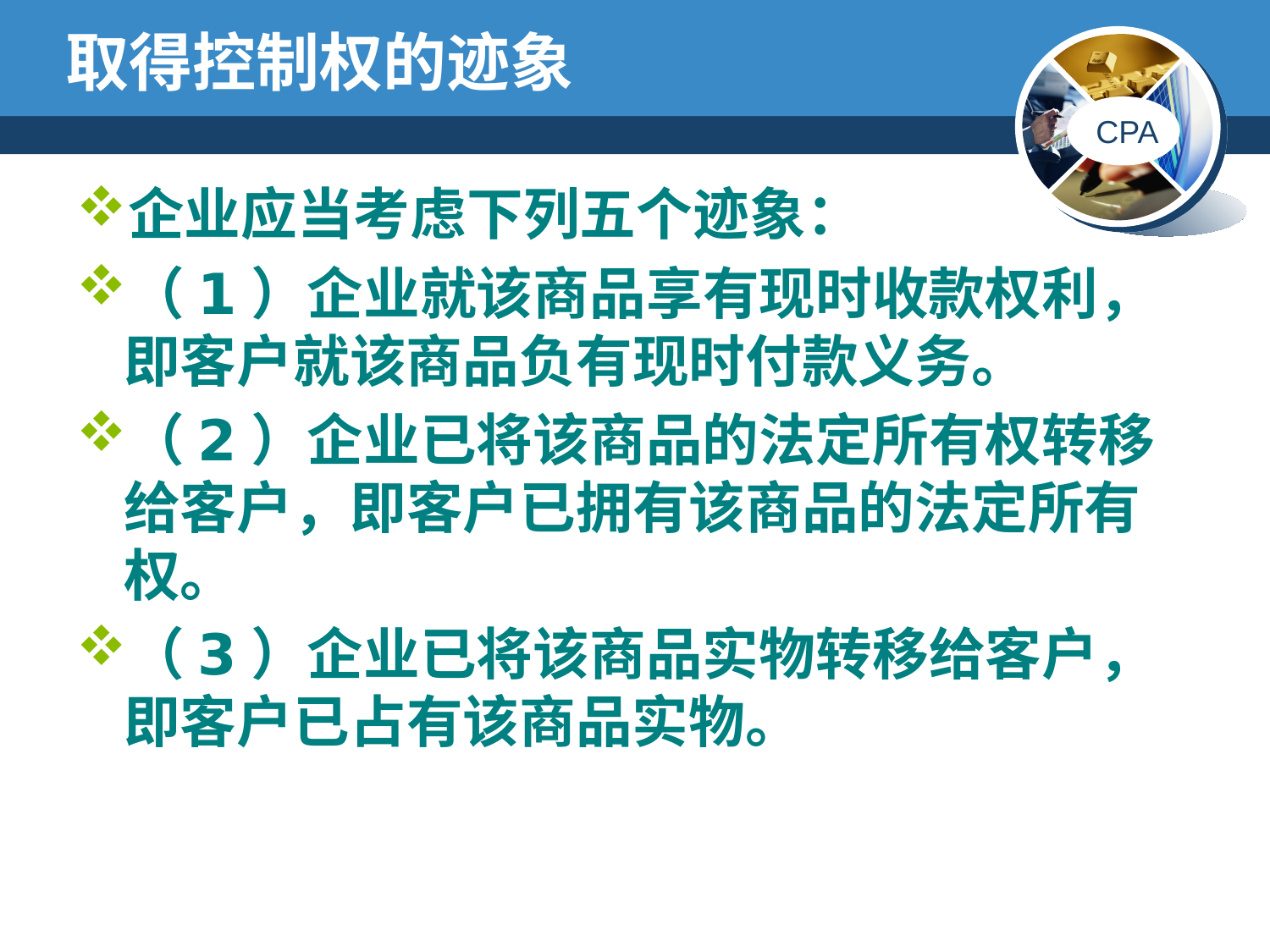

# 取得控制权的迹象
企业应当考虑下列五个迹象：
（1）企业就该商品享有现时收款权利，即客户就该商品负有现时付款义务。
（2）企业已将该商品的法定所有权转移给客户，即客户已拥有该商品的法定所有权。
（3）企业已将该商品实物转移给客户，即客户已占有该商品实物。